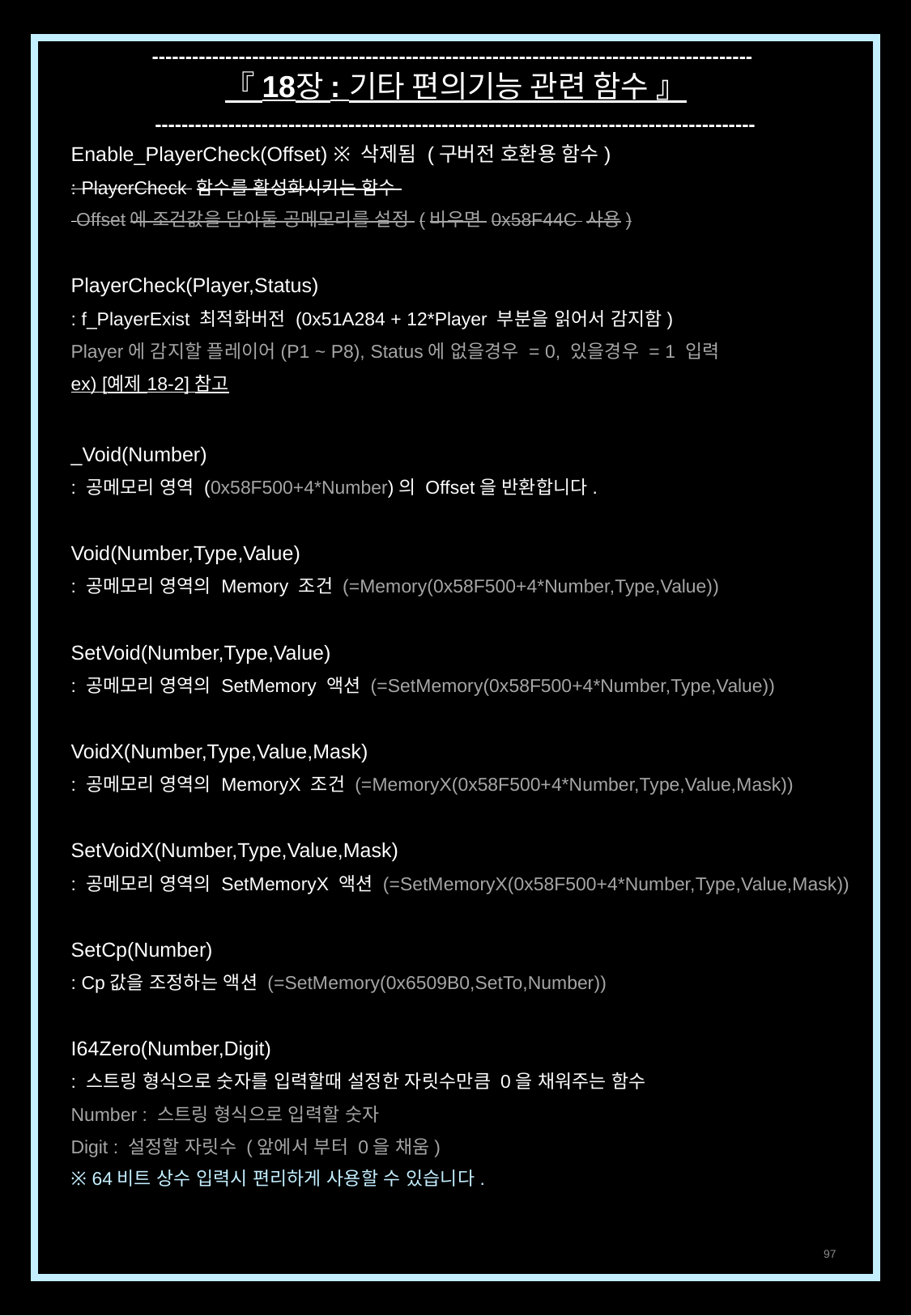

------------------------------------------------------------------------------------------
『 18장 : 기타 편의기능 관련 함수 』
------------------------------------------------------------------------------------------

Enable_PlayerCheck(Offset) ※ 삭제됨 (구버전 호환용 함수)
: PlayerCheck 함수를 활성화시키는 함수
 Offset에 조건값을 담아둘 공메모리를 설정 (비우면 0x58F44C 사용)

PlayerCheck(Player,Status)
: f_PlayerExist 최적화버전 (0x51A284 + 12*Player 부분을 읽어서 감지함)
Player에 감지할 플레이어(P1 ~ P8), Status에 없을경우 = 0, 있을경우 = 1 입력
ex) [예제 18-2] 참고

_Void(Number)
: 공메모리 영역 (0x58F500+4*Number)의 Offset을 반환합니다.

Void(Number,Type,Value)
: 공메모리 영역의 Memory 조건 (=Memory(0x58F500+4*Number,Type,Value))

SetVoid(Number,Type,Value)
: 공메모리 영역의 SetMemory 액션 (=SetMemory(0x58F500+4*Number,Type,Value))

VoidX(Number,Type,Value,Mask)
: 공메모리 영역의 MemoryX 조건 (=MemoryX(0x58F500+4*Number,Type,Value,Mask))

SetVoidX(Number,Type,Value,Mask)
: 공메모리 영역의 SetMemoryX 액션 (=SetMemoryX(0x58F500+4*Number,Type,Value,Mask))

SetCp(Number)
: Cp값을 조정하는 액션 (=SetMemory(0x6509B0,SetTo,Number))

I64Zero(Number,Digit)
: 스트링 형식으로 숫자를 입력할때 설정한 자릿수만큼 0을 채워주는 함수
Number : 스트링 형식으로 입력할 숫자
Digit : 설정할 자릿수 (앞에서 부터 0을 채움)
※ 64비트 상수 입력시 편리하게 사용할 수 있습니다.
97